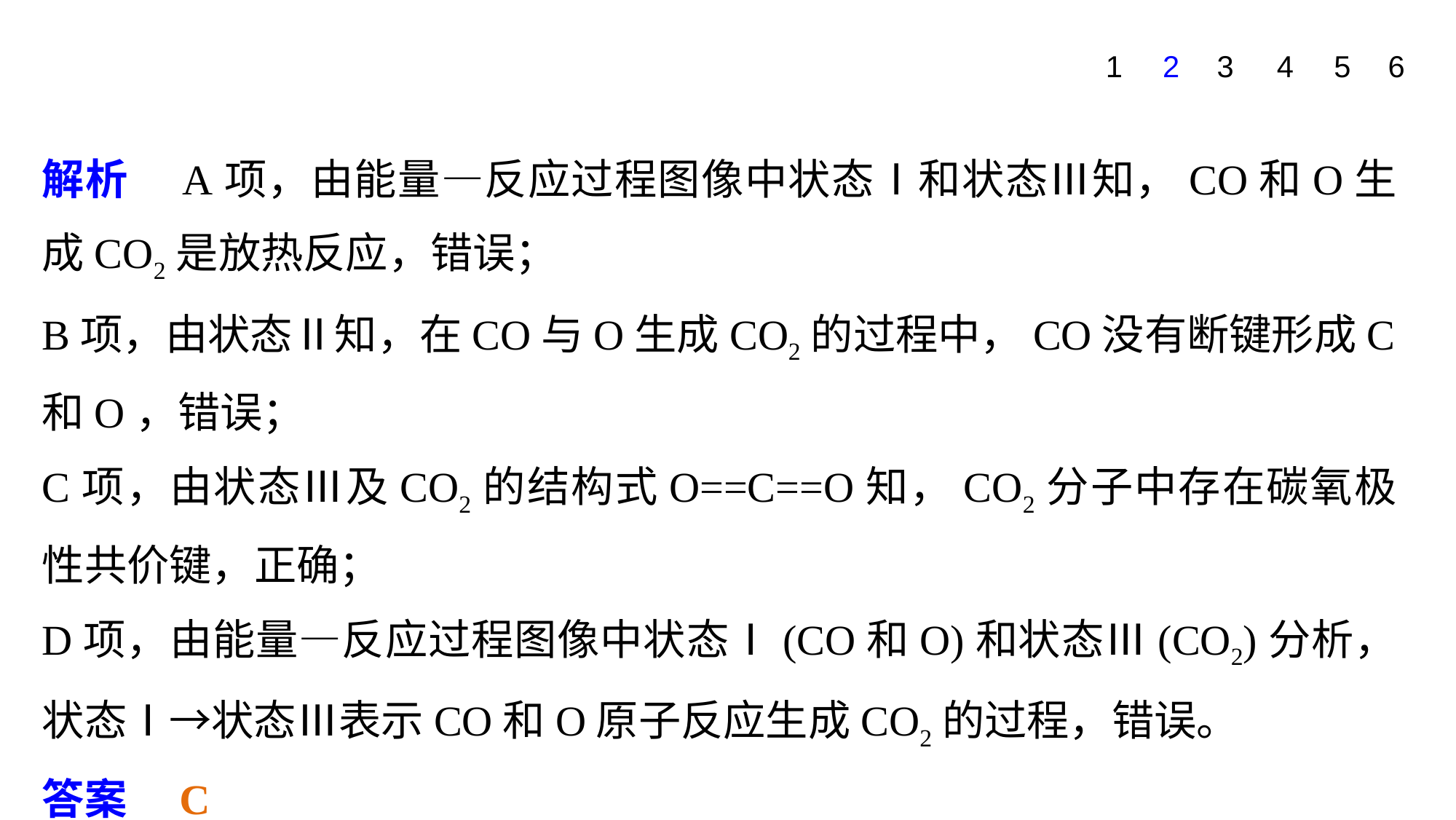

1
2
3
4
5
6
解析　A项，由能量—反应过程图像中状态Ⅰ和状态Ⅲ知，CO和O生成CO2是放热反应，错误；
B项，由状态Ⅱ知，在CO与O生成CO2的过程中，CO没有断键形成C和O，错误；
C项，由状态Ⅲ及CO2的结构式O==C==O知，CO2分子中存在碳氧极性共价键，正确；
D项，由能量—反应过程图像中状态Ⅰ(CO和O)和状态Ⅲ(CO2)分析，状态Ⅰ→状态Ⅲ表示CO和O原子反应生成CO2的过程，错误。
答案　C